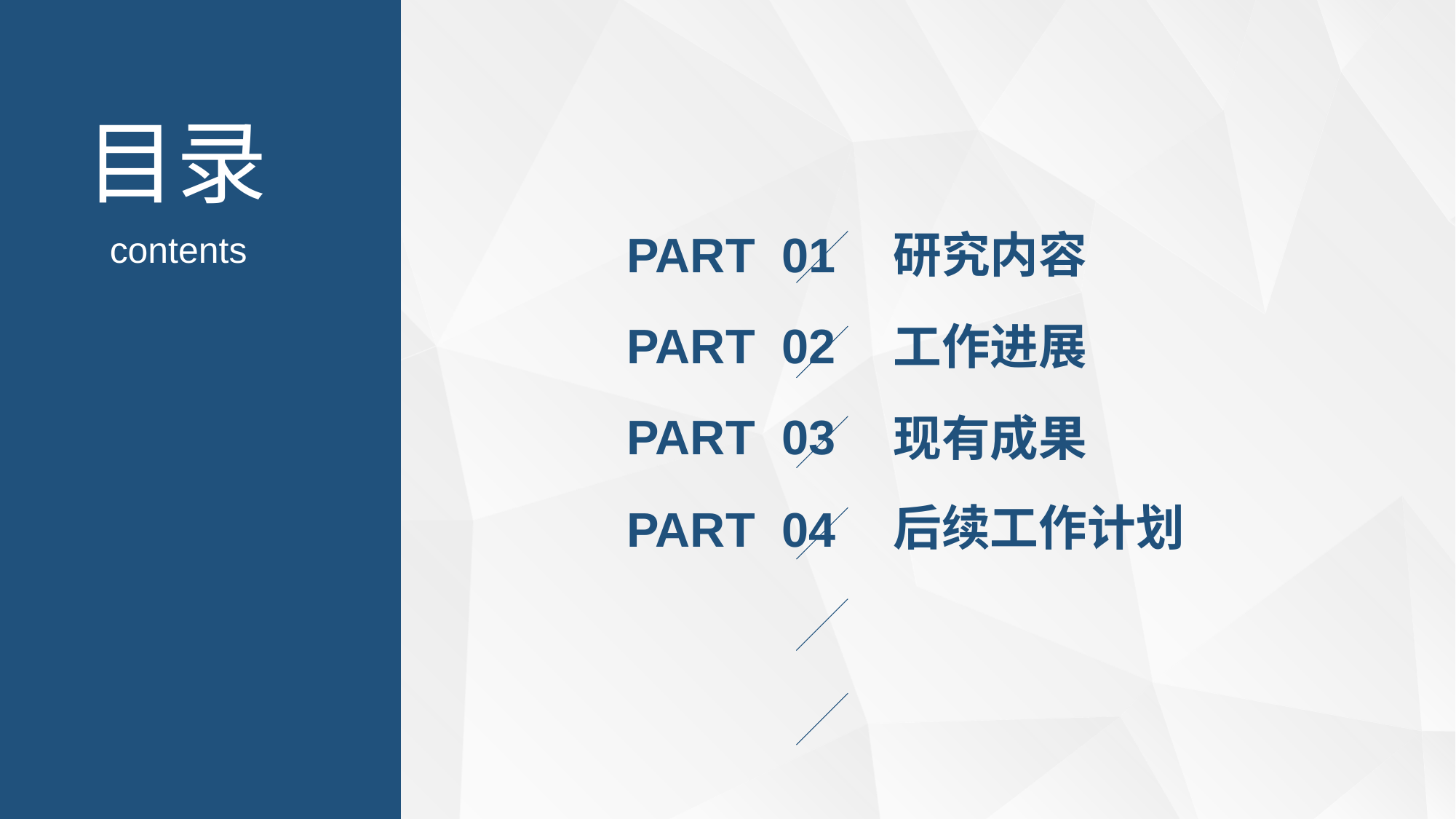

PART  01
研究内容
PART  02
工作进展
PART  03

现有成果
后续工作计划
PART  04